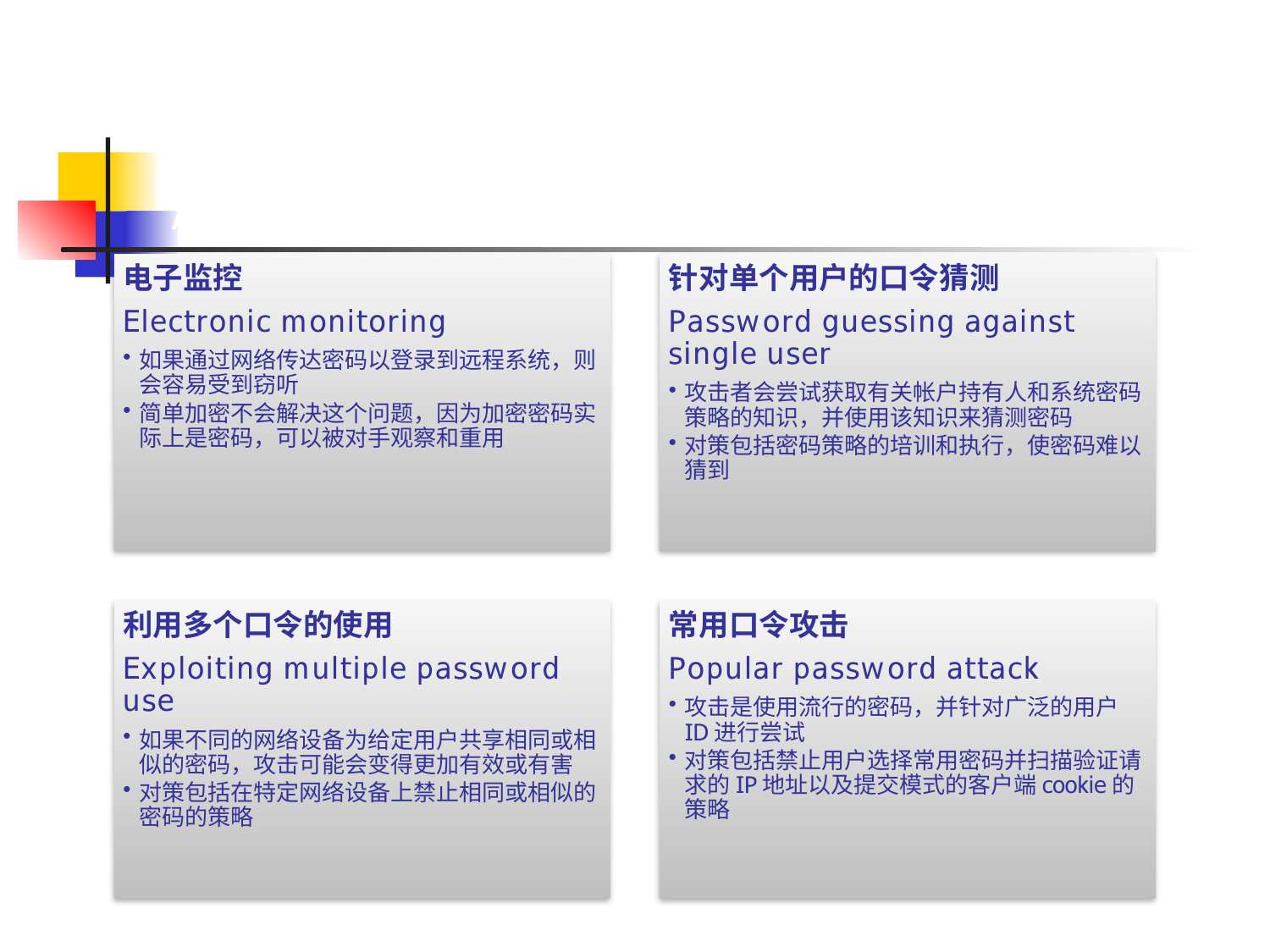

# 攻击策略和对策 Attack strategies and countermeasures
电子监控
Electronic monitoring
如果通过网络传达密码以登录到远程系统，则会容易受到窃听
简单加密不会解决这个问题，因为加密密码实际上是密码，可以被对手观察和重用
针对单个用户的口令猜测
Password guessing against single user
攻击者会尝试获取有关帐户持有人和系统密码策略的知识，并使用该知识来猜测密码
对策包括密码策略的培训和执行，使密码难以猜到
利用多个口令的使用
Exploiting multiple password use
如果不同的网络设备为给定用户共享相同或相似的密码，攻击可能会变得更加有效或有害
对策包括在特定网络设备上禁止相同或相似的密码的策略
常用口令攻击
Popular password attack
攻击是使用流行的密码，并针对广泛的用户ID进行尝试
对策包括禁止用户选择常用密码并扫描验证请求的IP地址以及提交模式的客户端cookie的策略